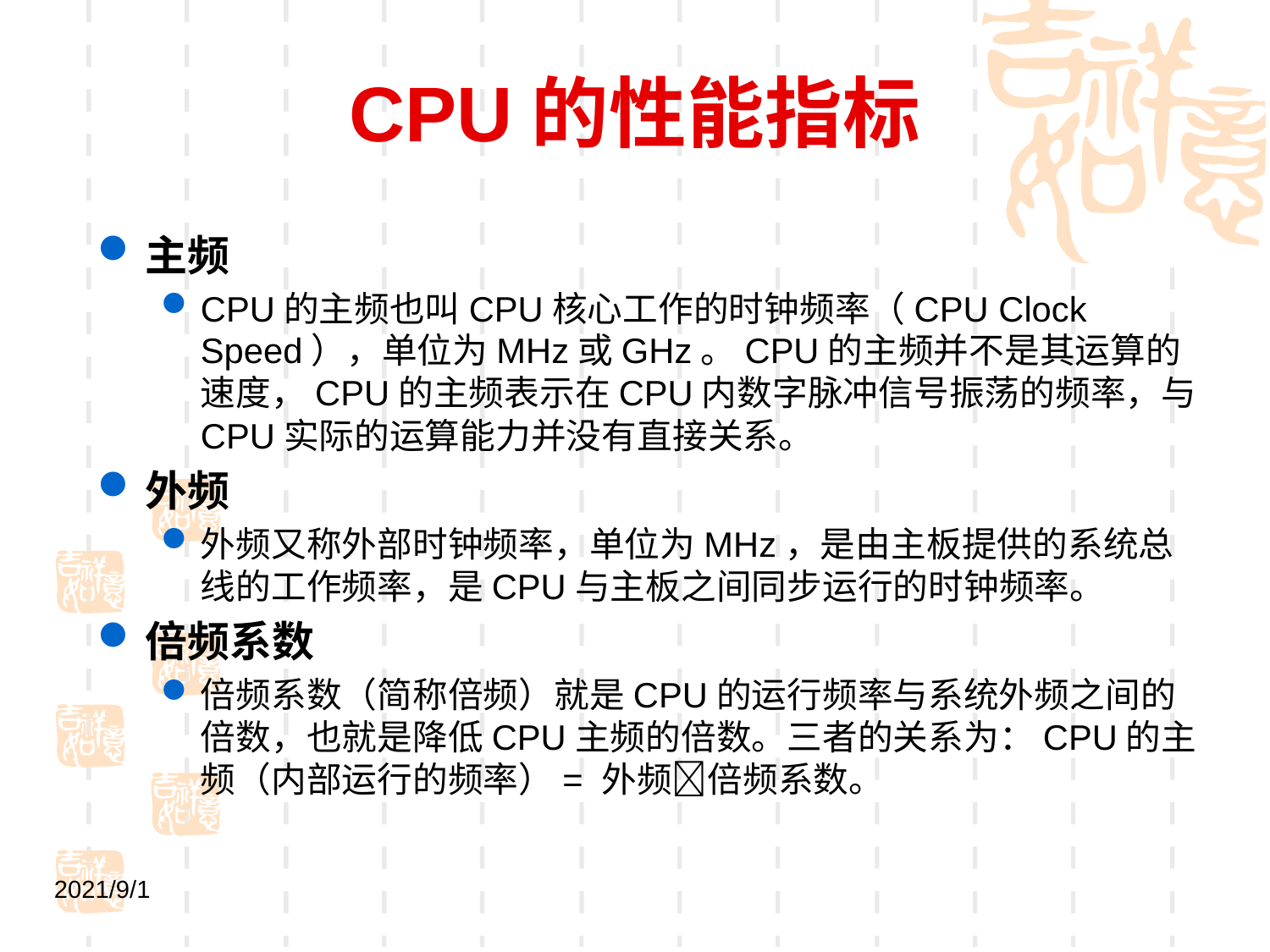

# CPU的性能指标
主频
CPU的主频也叫CPU核心工作的时钟频率（CPU Clock Speed），单位为MHz或GHz。CPU的主频并不是其运算的速度，CPU的主频表示在CPU内数字脉冲信号振荡的频率，与CPU实际的运算能力并没有直接关系。
外频
外频又称外部时钟频率，单位为MHz，是由主板提供的系统总线的工作频率，是CPU与主板之间同步运行的时钟频率。
倍频系数
倍频系数（简称倍频）就是CPU的运行频率与系统外频之间的倍数，也就是降低CPU主频的倍数。三者的关系为：CPU的主频（内部运行的频率）= 外频×倍频系数。
2021/9/1